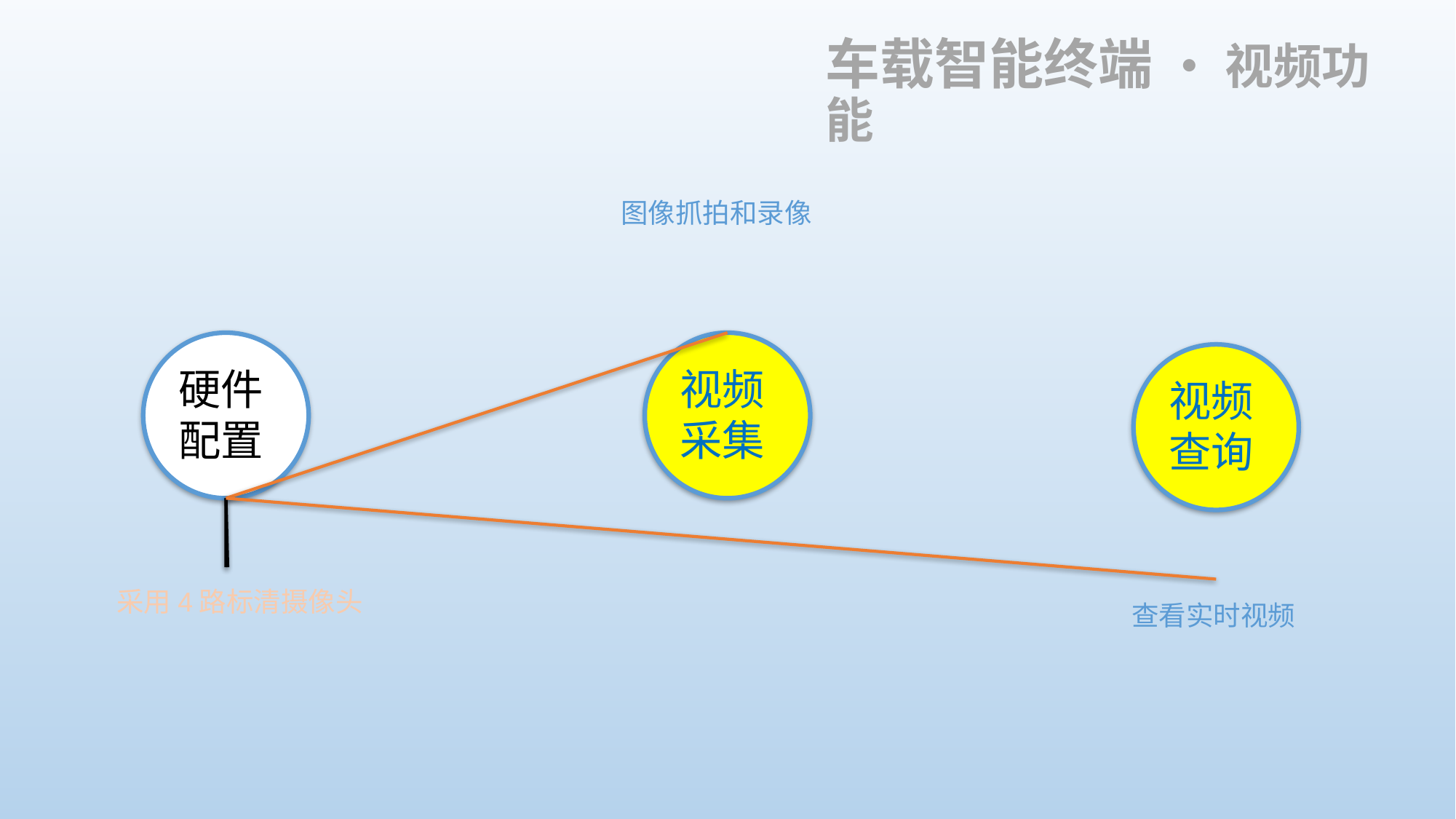

车载智能终端 • 视频功能
图像抓拍和录像

硬件
配置
视频采集
视频查询
采用4路标清摄像头
             查看实时视频